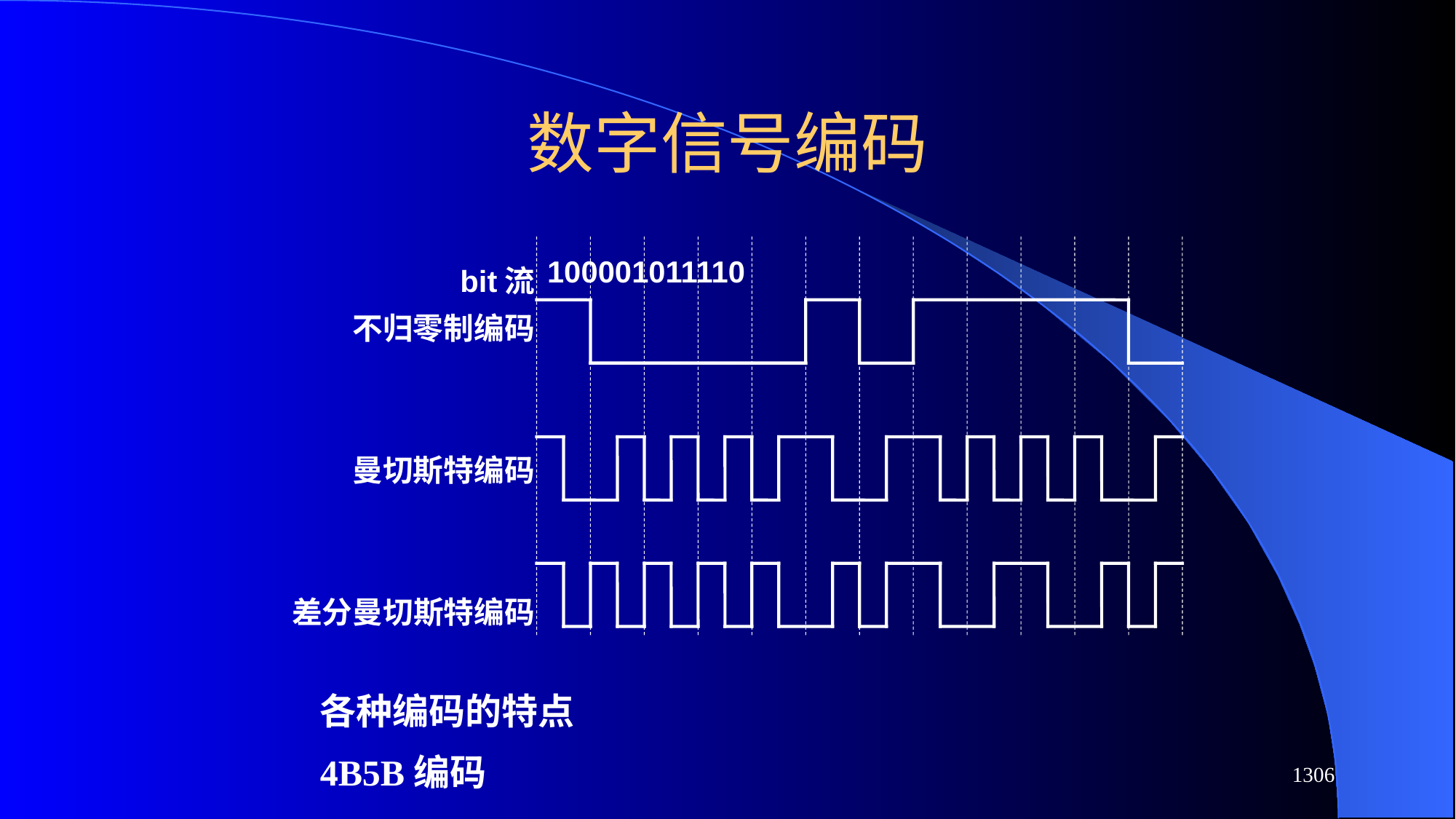

# 数字信号编码

100001011110

bit流
不归零制编码

曼切斯特编码

差分曼切斯特编码
各种编码的特点
4B5B编码
1306